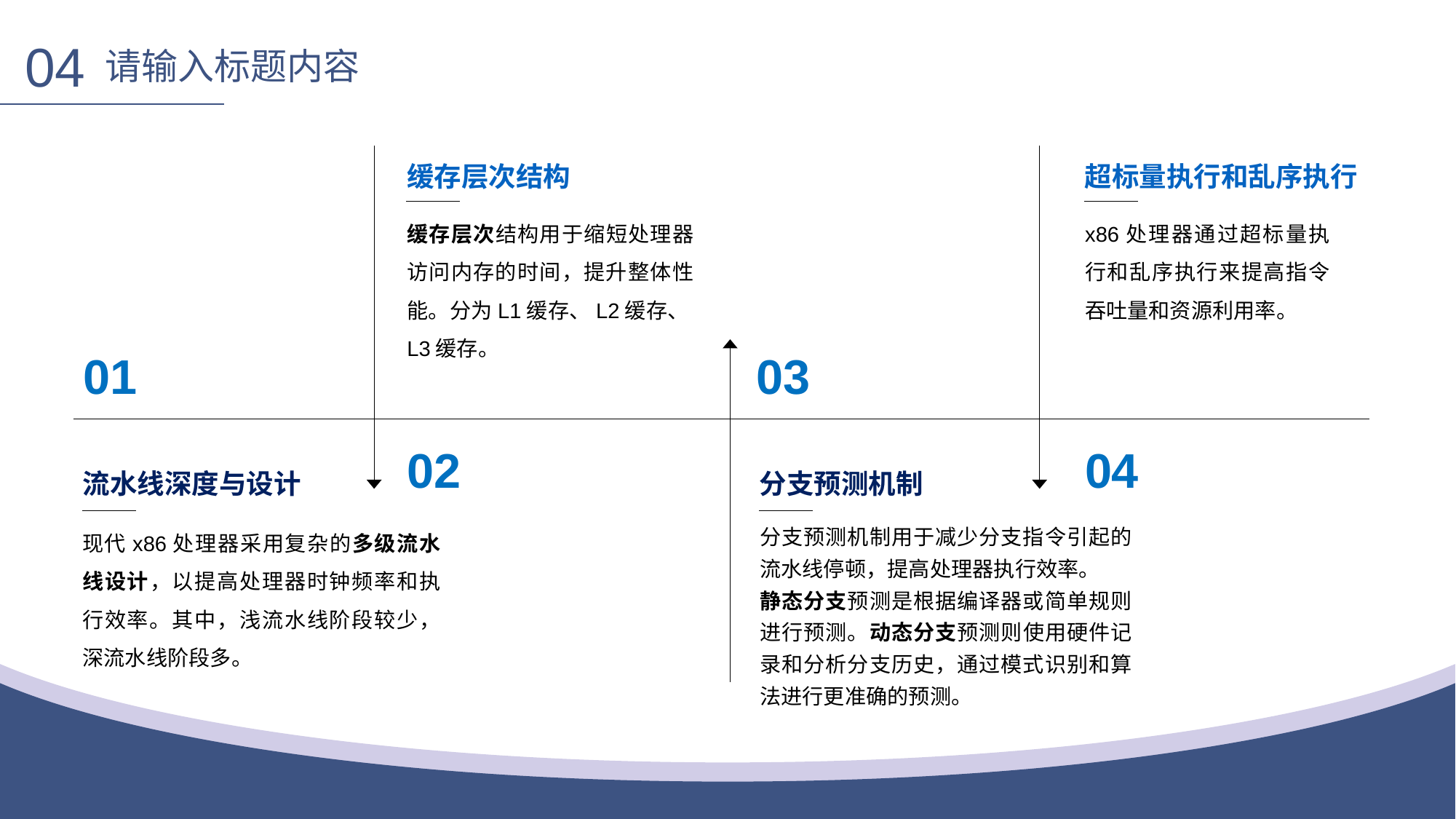

04
请输入标题内容
缓存层次结构
超标量执行和乱序执行
缓存层次结构用于缩短处理器访问内存的时间，提升整体性能。分为L1缓存、L2缓存、L3缓存。
x86处理器通过超标量执行和乱序执行来提高指令吞吐量和资源利用率。
01
03
04
02
流水线深度与设计
分支预测机制
分支预测机制用于减少分支指令引起的流水线停顿，提高处理器执行效率。
静态分支预测是根据编译器或简单规则进行预测。动态分支预测则使用硬件记录和分析分支历史，通过模式识别和算法进行更准确的预测。
现代x86处理器采用复杂的多级流水线设计，以提高处理器时钟频率和执行效率。其中，浅流水线阶段较少，深流水线阶段多。